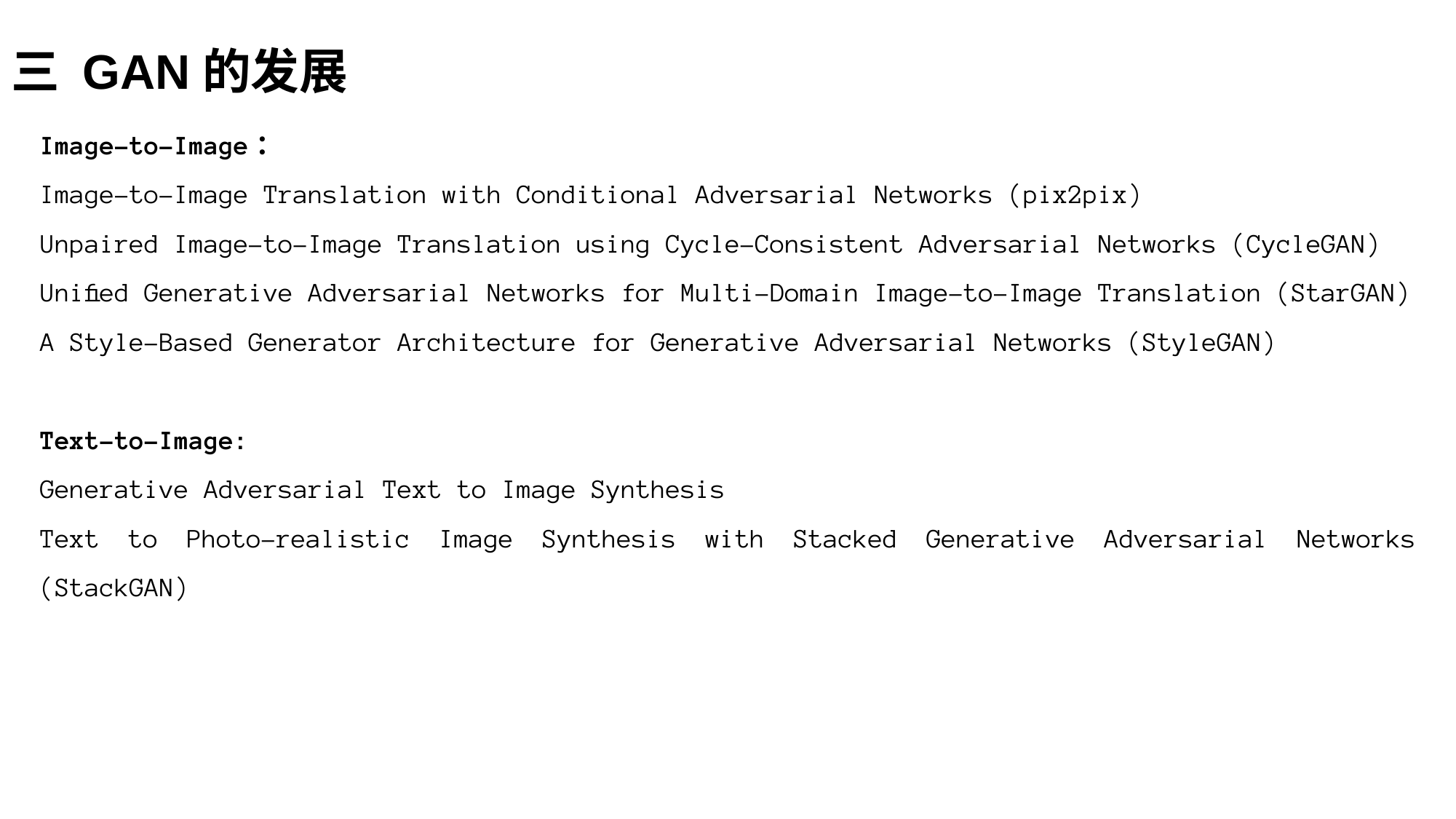

三 GAN的发展
Image-to-Image：
Image-to-Image Translation with Conditional Adversarial Networks (pix2pix)
Unpaired Image-to-Image Translation using Cycle-Consistent Adversarial Networks (CycleGAN)
Uniﬁed Generative Adversarial Networks for Multi-Domain Image-to-Image Translation (StarGAN)
A Style-Based Generator Architecture for Generative Adversarial Networks (StyleGAN)

Text-to-Image:
Generative Adversarial Text to Image Synthesis
Text to Photo-realistic Image Synthesis with Stacked Generative Adversarial Networks (StackGAN)